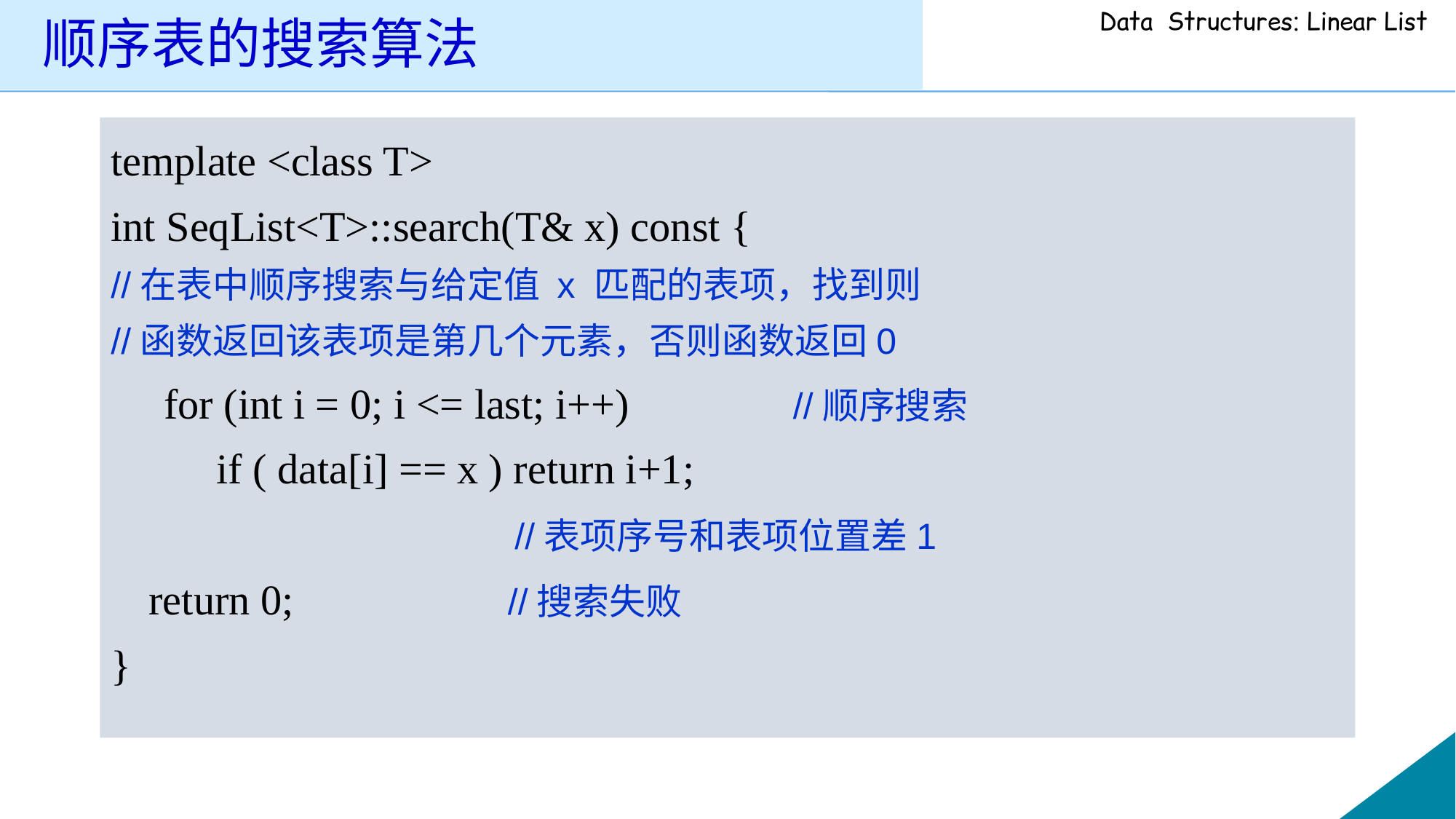

# 顺序表的搜索算法
template <class T>
int SeqList<T>::search(T& x) const {
//在表中顺序搜索与给定值 x 匹配的表项，找到则
//函数返回该表项是第几个元素，否则函数返回0
     for (int i = 0; i <= last; i++)		//顺序搜索
          if ( data[i] == x ) return i+1;
			               //表项序号和表项位置差1
	 return 0;		    //搜索失败
}